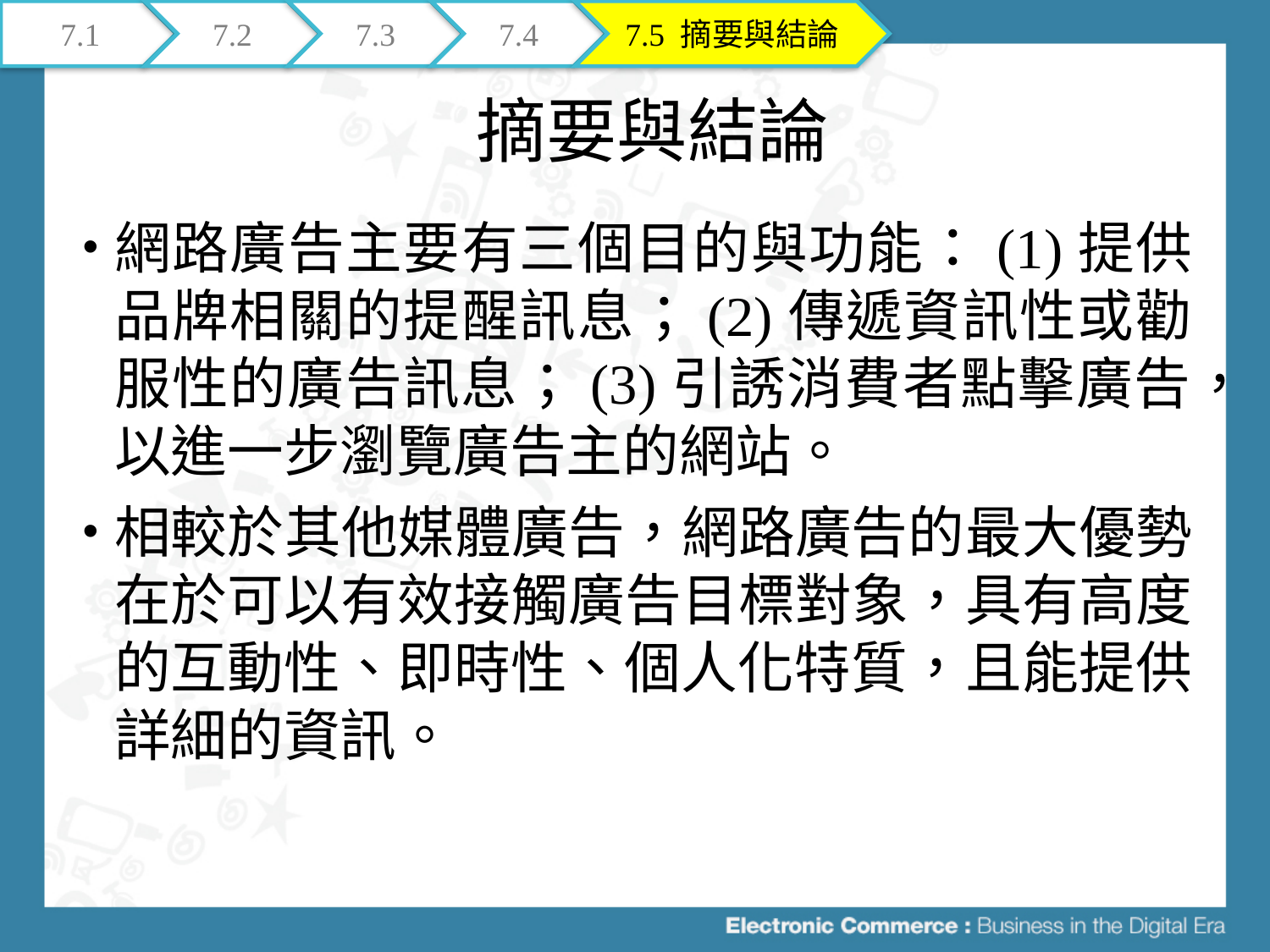

7.1
7.2
7.3
7.4
7.5 摘要與結論
# 摘要與結論
網路廣告主要有三個目的與功能：(1)提供品牌相關的提醒訊息；(2)傳遞資訊性或勸服性的廣告訊息；(3)引誘消費者點擊廣告，以進一步瀏覽廣告主的網站。
相較於其他媒體廣告，網路廣告的最大優勢在於可以有效接觸廣告目標對象，具有高度的互動性、即時性、個人化特質，且能提供詳細的資訊。